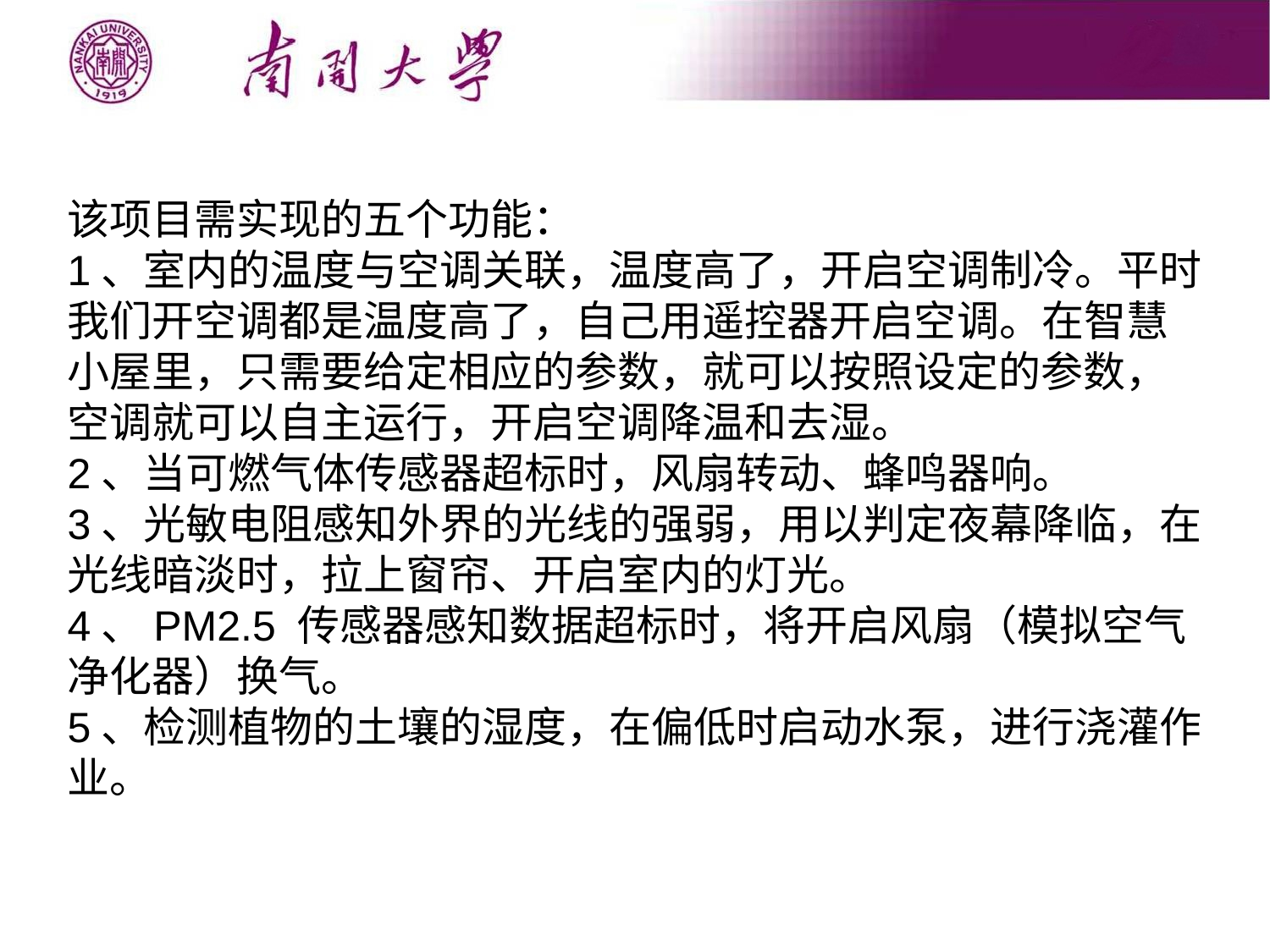

该项目需实现的五个功能：
1、室内的温度与空调关联，温度高了，开启空调制冷。平时我们开空调都是温度高了，自己用遥控器开启空调。在智慧小屋里，只需要给定相应的参数，就可以按照设定的参数，空调就可以自主运行，开启空调降温和去湿。
2、当可燃气体传感器超标时，风扇转动、蜂鸣器响。
3、光敏电阻感知外界的光线的强弱，用以判定夜幕降临，在光线暗淡时，拉上窗帘、开启室内的灯光。
4、PM2.5 传感器感知数据超标时，将开启风扇（模拟空气净化器）换气。
5、检测植物的土壤的湿度，在偏低时启动水泵，进行浇灌作业。